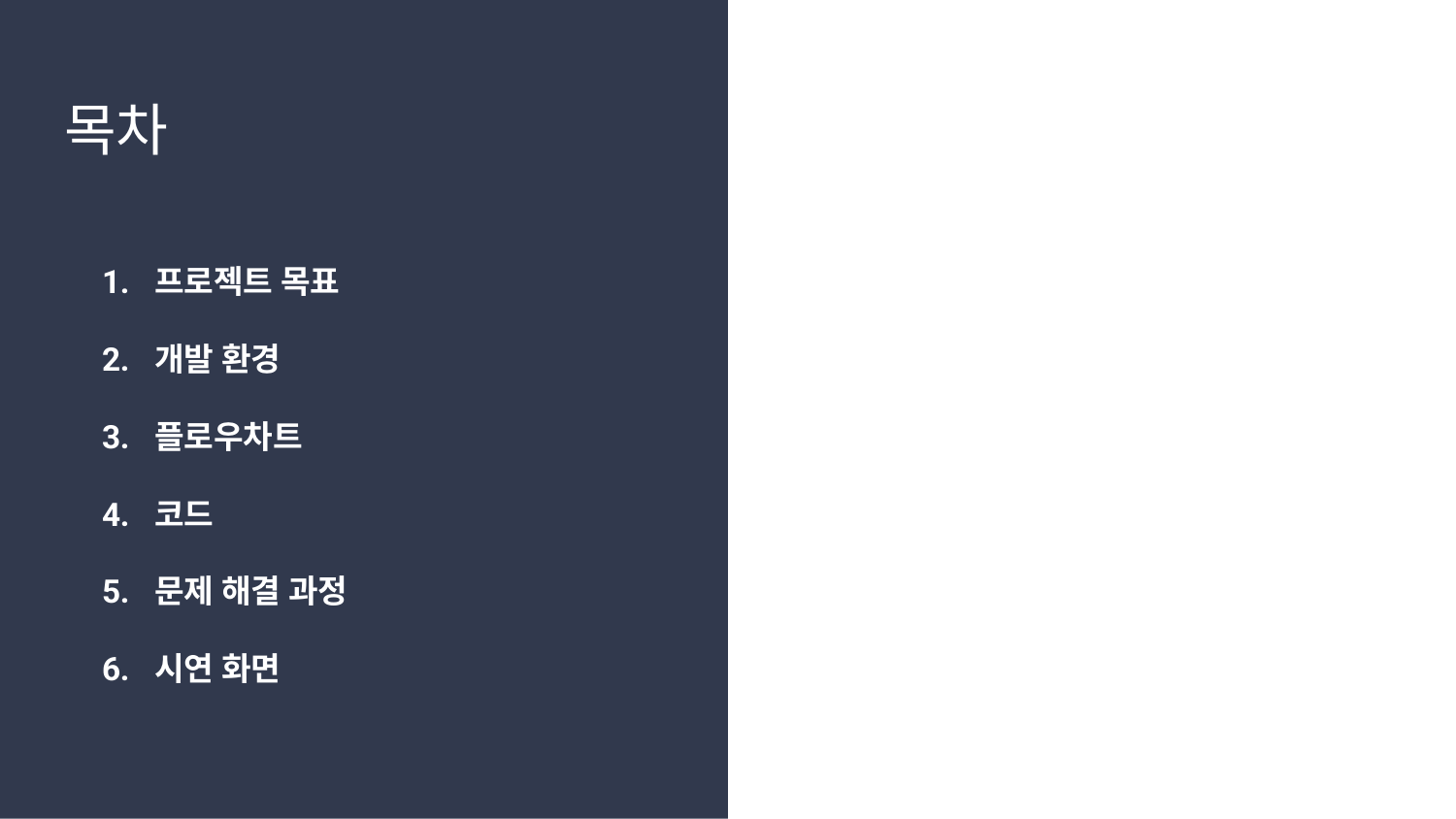

# 목차
프로젝트 목표

개발 환경

플로우차트

코드

문제 해결 과정

시연 화면